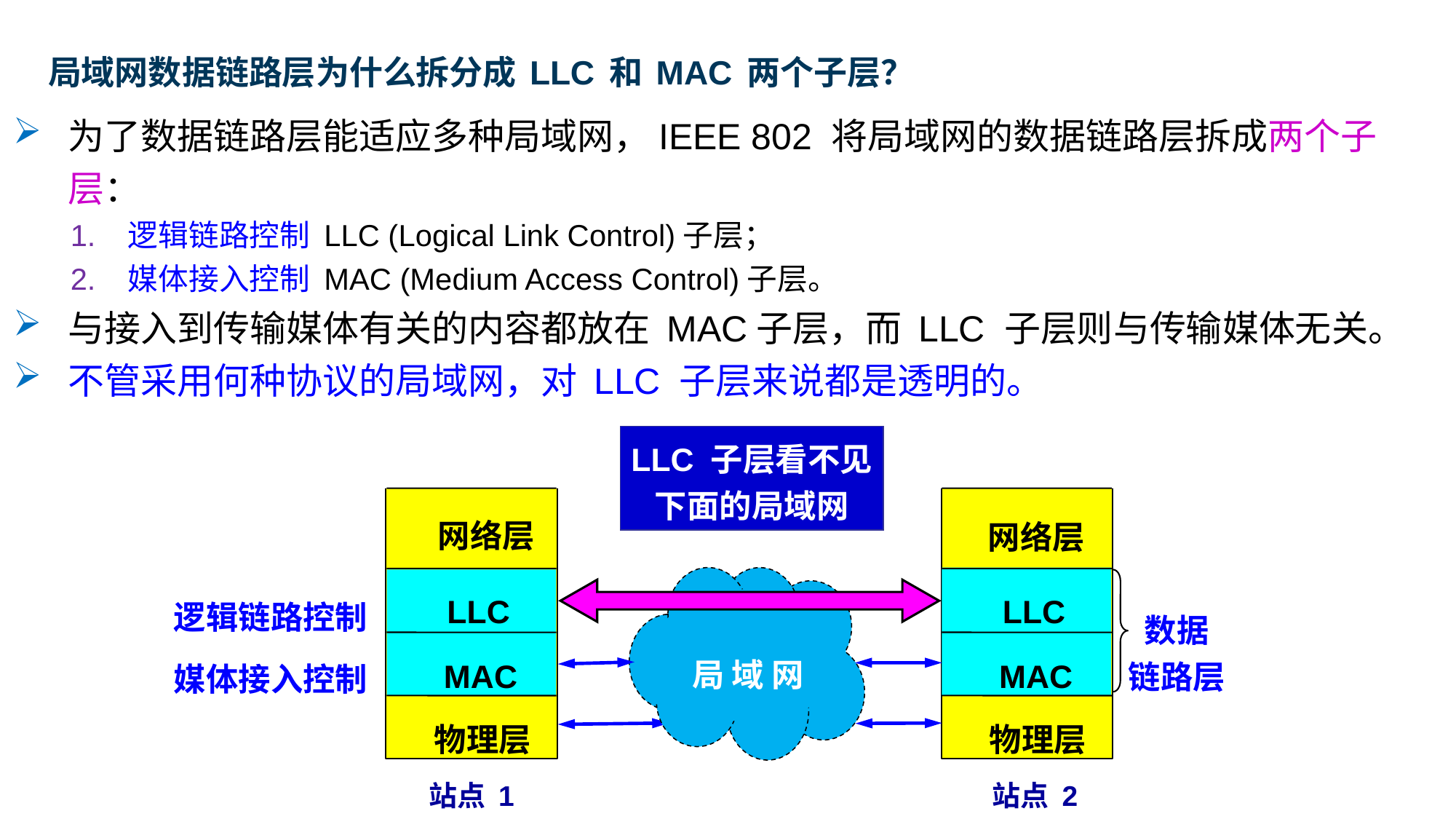

局域网数据链路层为什么拆分成 LLC 和 MAC 两个子层？
为了数据链路层能适应多种局域网，IEEE 802 将局域网的数据链路层拆成两个子层：
逻辑链路控制 LLC (Logical Link Control)子层；
媒体接入控制 MAC (Medium Access Control)子层。
与接入到传输媒体有关的内容都放在 MAC子层，而 LLC 子层则与传输媒体无关。
不管采用何种协议的局域网，对 LLC 子层来说都是透明的。
LLC 子层看不见
下面的局域网

网络层
网络层

局 域 网

LLC
LLC

逻辑链路控制
数据
链路层

MAC
MAC
媒体接入控制

物理层
物理层

站点 1
站点 2